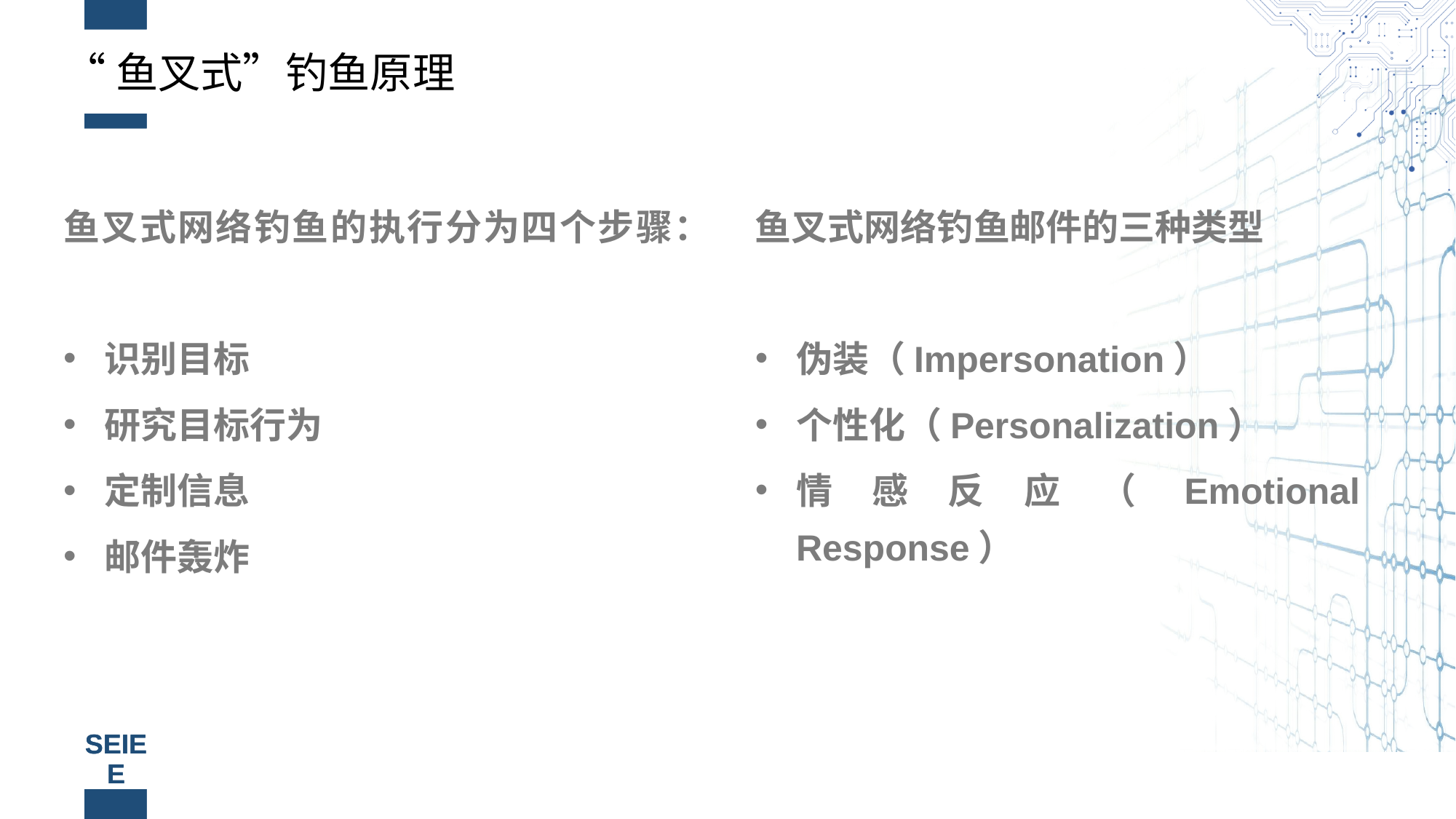

“鱼叉式”钓鱼原理
鱼叉式网络钓鱼的执行分为四个步骤：

识别目标
研究目标行为
定制信息
邮件轰炸

鱼叉式网络钓鱼邮件的三种类型

伪装（Impersonation）
个性化（Personalization）
情感反应（Emotional Response）